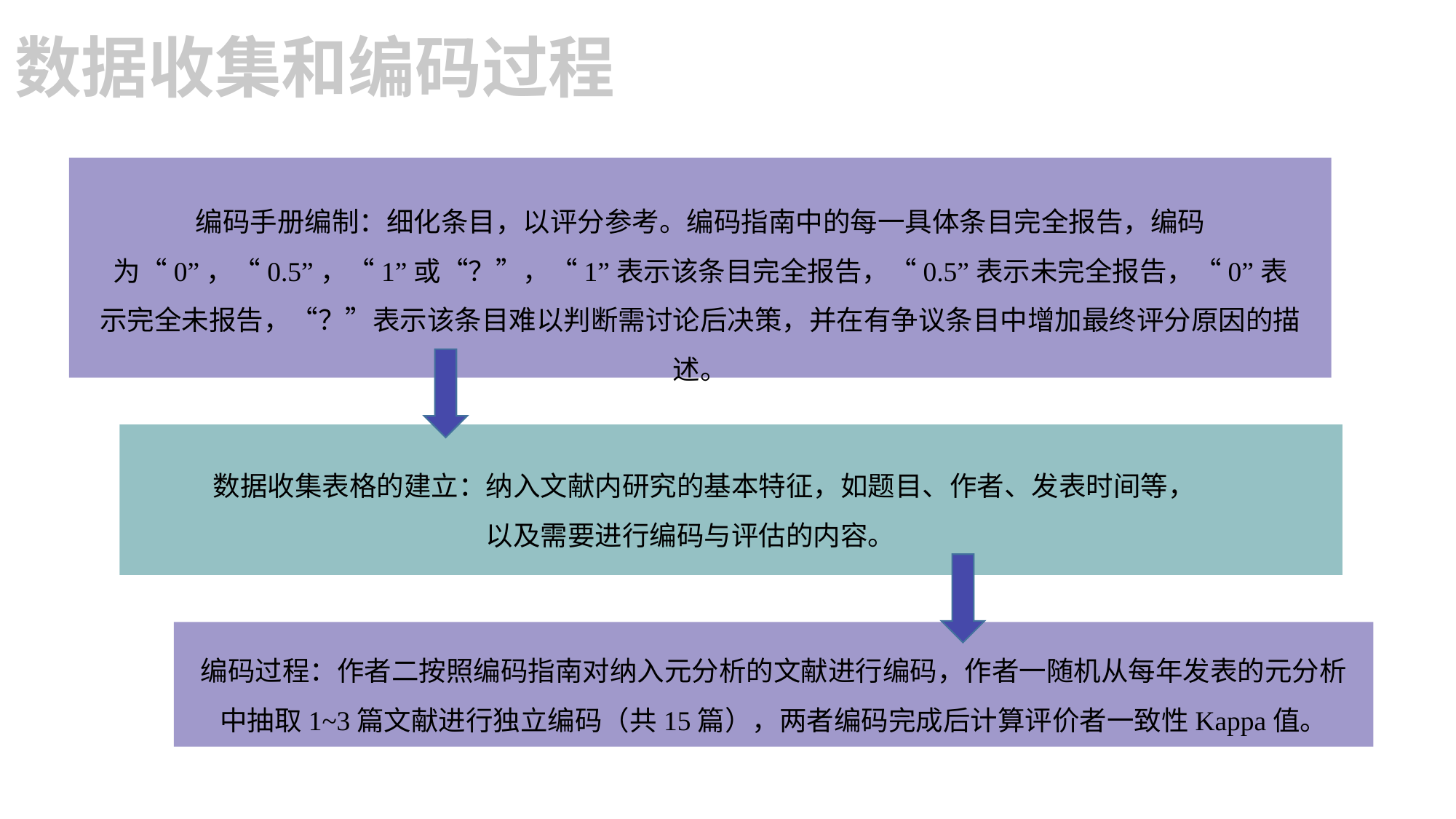

数据收集和编码过程

编码手册编制：细化条目，以评分参考。编码指南中的每一具体条目完全报告，编码为“0”，“0.5”，“1”或“？”，“1”表示该条目完全报告，“0.5”表示未完全报告，“0”表示完全未报告，“？”表示该条目难以判断需讨论后决策，并在有争议条目中增加最终评分原因的描述。

数据收集表格的建立：纳入文献内研究的基本特征，如题目、作者、发表时间等，以及需要进行编码与评估的内容。

编码过程：作者二按照编码指南对纳入元分析的文献进行编码，作者一随机从每年发表的元分析中抽取1~3篇文献进行独立编码（共15篇），两者编码完成后计算评价者一致性Kappa值。